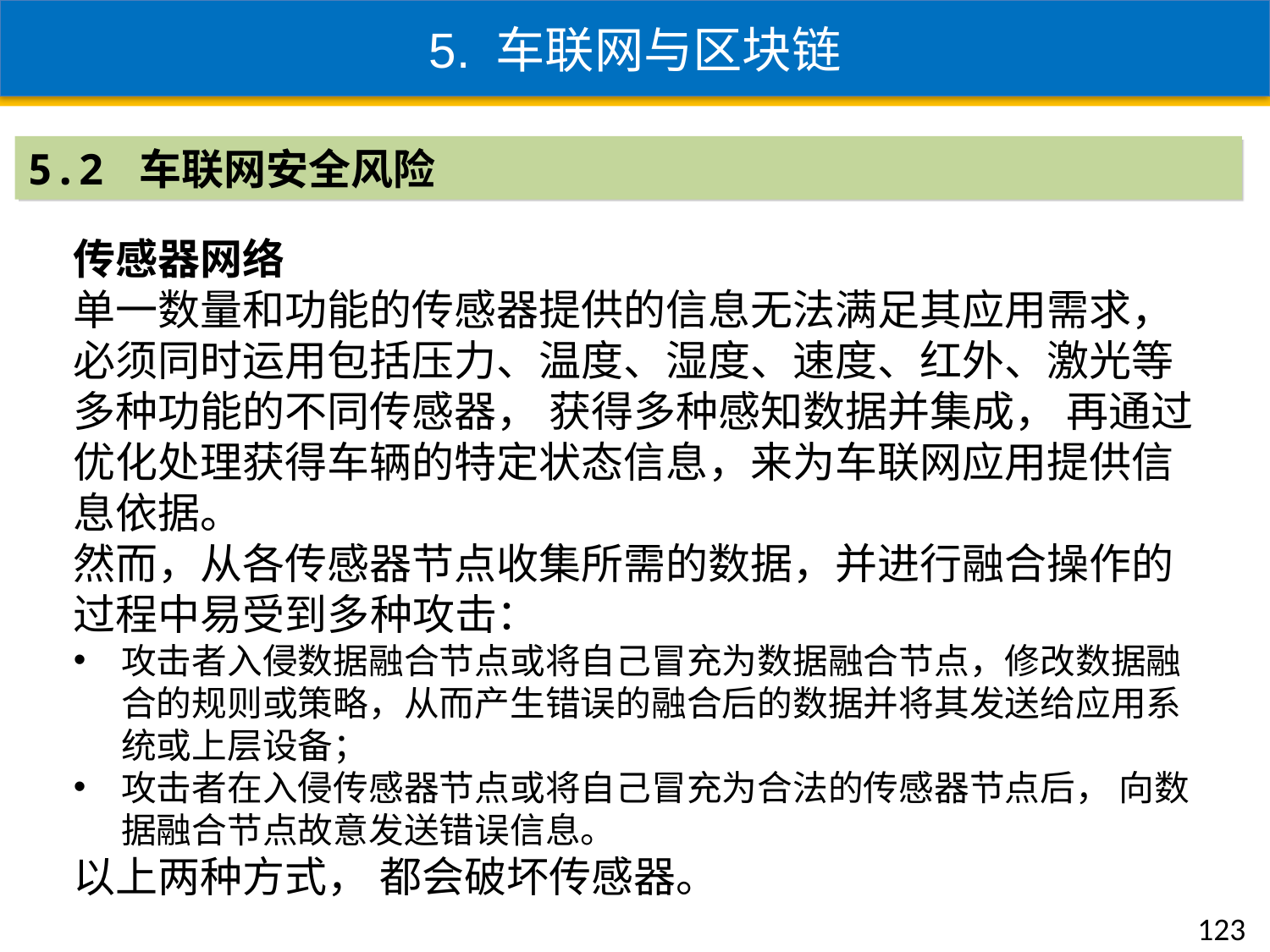

5. 车联网与区块链
5.2 车联网安全风险
传感器网络
单一数量和功能的传感器提供的信息无法满足其应用需求， 必须同时运用包括压力、温度、湿度、速度、红外、激光等多种功能的不同传感器， 获得多种感知数据并集成， 再通过优化处理获得车辆的特定状态信息，来为车联网应用提供信息依据。
然而，从各传感器节点收集所需的数据，并进行融合操作的过程中易受到多种攻击：
攻击者入侵数据融合节点或将自己冒充为数据融合节点，修改数据融合的规则或策略，从而产生错误的融合后的数据并将其发送给应用系统或上层设备；
攻击者在入侵传感器节点或将自己冒充为合法的传感器节点后， 向数据融合节点故意发送错误信息。
以上两种方式， 都会破坏传感器。

123